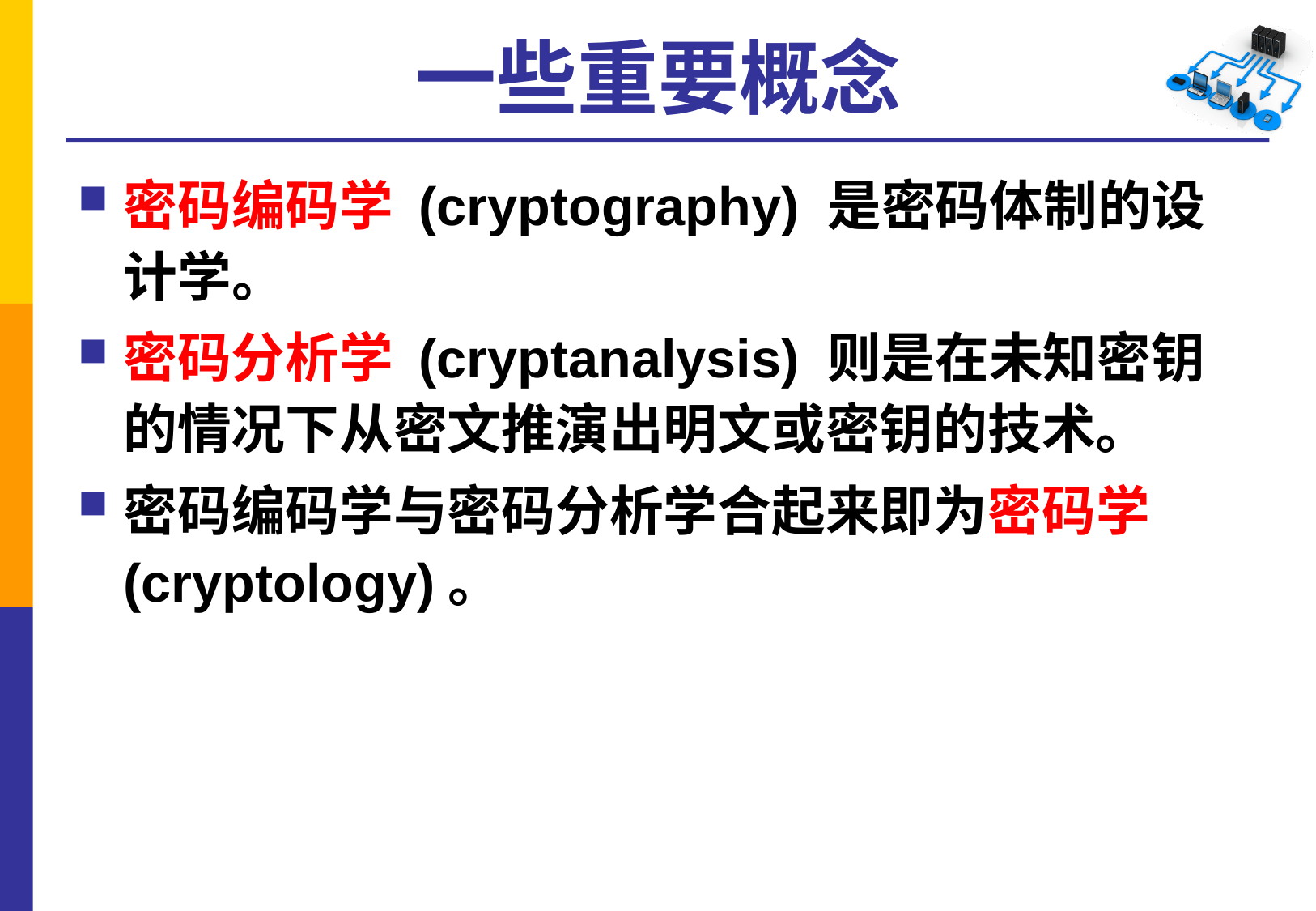

# 一些重要概念
密码编码学 (cryptography) 是密码体制的设计学。
密码分析学 (cryptanalysis) 则是在未知密钥的情况下从密文推演出明文或密钥的技术。
密码编码学与密码分析学合起来即为密码学 (cryptology)。